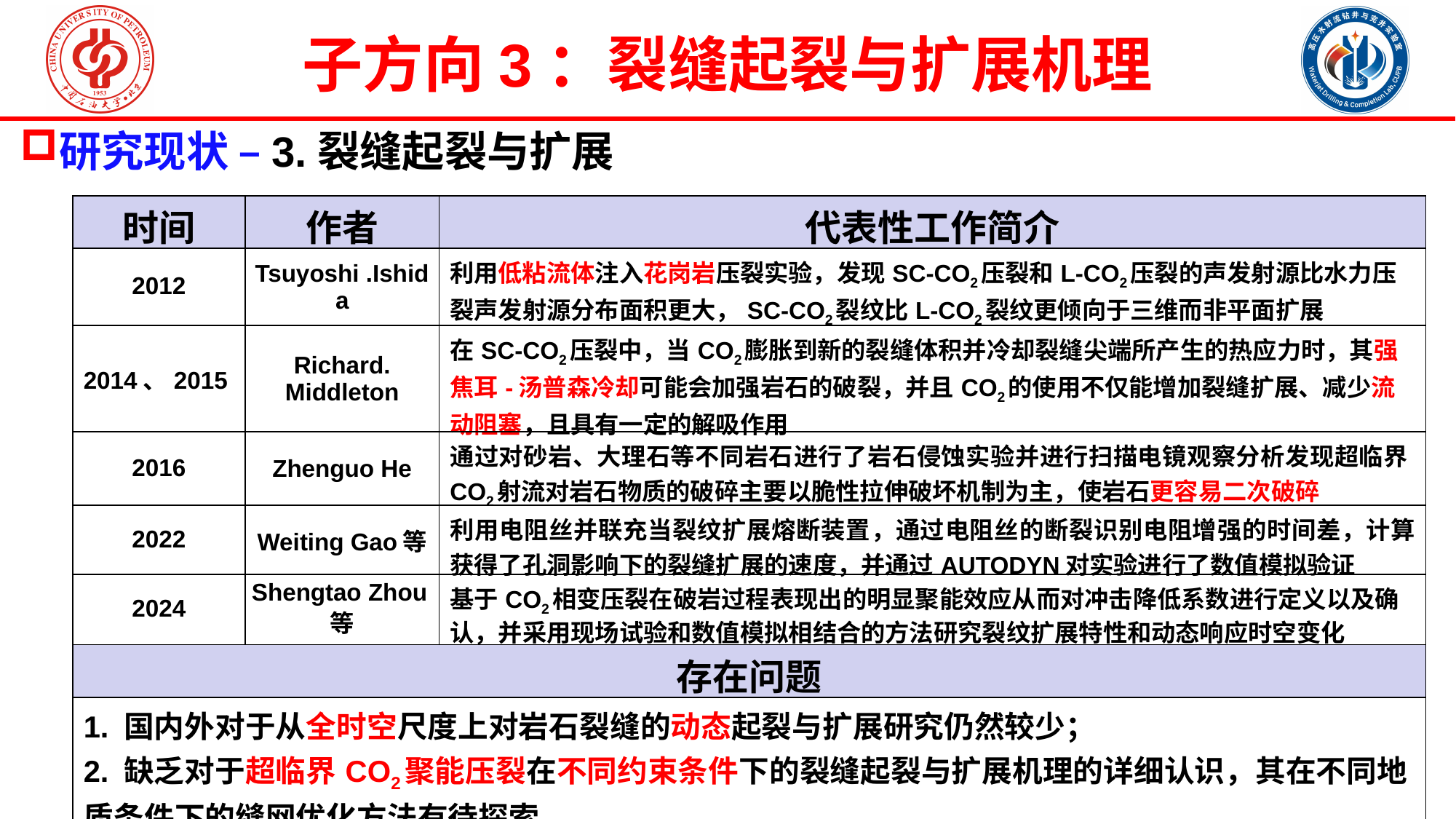

子方向3：裂缝起裂与扩展机理
研究现状 –3.裂缝起裂与扩展
| 时间 | 作者 | 代表性工作简介 |
| --- | --- | --- |
| 2012 | Tsuyoshi .Ishida | 利用低粘流体注入花岗岩压裂实验，发现SC-CO2压裂和L-CO2压裂的声发射源比水力压裂声发射源分布面积更大，SC-CO2裂纹比L-CO2裂纹更倾向于三维而非平面扩展 |
| 2014、2015 | Richard. Middleton | 在SC-CO2压裂中，当CO2膨胀到新的裂缝体积并冷却裂缝尖端所产生的热应力时，其强焦耳-汤普森冷却可能会加强岩石的破裂，并且CO2的使用不仅能增加裂缝扩展、减少流动阻塞，且具有一定的解吸作用 |
| 2016 | Zhenguo He | 通过对砂岩、大理石等不同岩石进行了岩石侵蚀实验并进行扫描电镜观察分析发现超临界CO2射流对岩石物质的破碎主要以脆性拉伸破坏机制为主，使岩石更容易二次破碎 |
| 2022 | Weiting Gao等 | 利用电阻丝并联充当裂纹扩展熔断装置，通过电阻丝的断裂识别电阻增强的时间差，计算获得了孔洞影响下的裂缝扩展的速度，并通过AUTODYN对实验进行了数值模拟验证 |
| 2024 | Shengtao Zhou等 | 基于CO2相变压裂在破岩过程表现出的明显聚能效应从而对冲击降低系数进行定义以及确认，并采用现场试验和数值模拟相结合的方法研究裂纹扩展特性和动态响应时空变化 |
| 存在问题 |  |  |
| 1. 国内外对于从全时空尺度上对岩石裂缝的动态起裂与扩展研究仍然较少； 2. 缺乏对于超临界CO2聚能压裂在不同约束条件下的裂缝起裂与扩展机理的详细认识，其在不同地质条件下的缝网优化方法有待探索 |  |  |